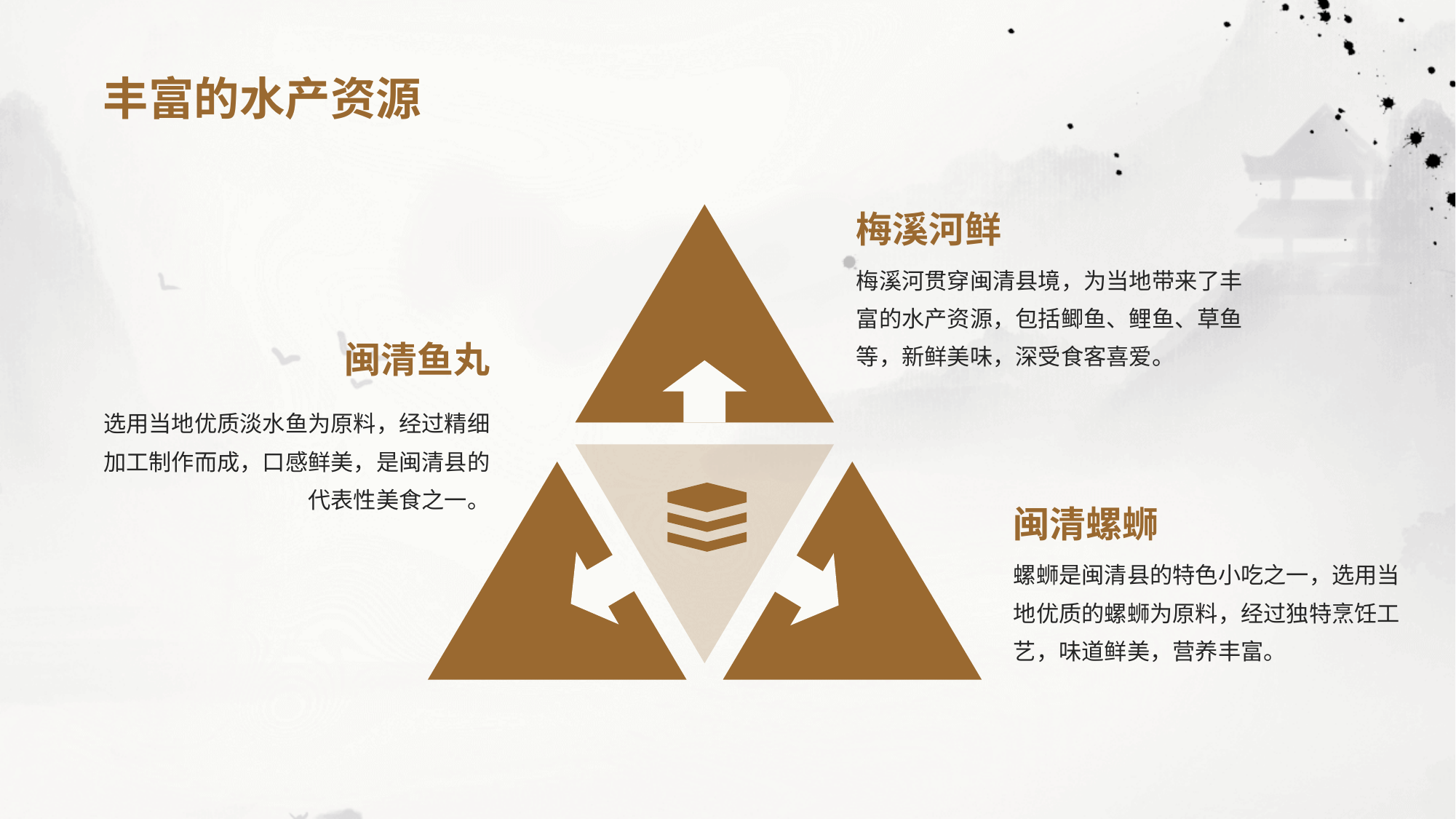

丰富的水产资源
梅溪河鲜

梅溪河贯穿闽清县境，为当地带来了丰富的水产资源，包括鲫鱼、鲤鱼、草鱼等，新鲜美味，深受食客喜爱。
闽清鱼丸

选用当地优质淡水鱼为原料，经过精细加工制作而成，口感鲜美，是闽清县的代表性美食之一。

闽清螺蛳

螺蛳是闽清县的特色小吃之一，选用当地优质的螺蛳为原料，经过独特烹饪工艺，味道鲜美，营养丰富。